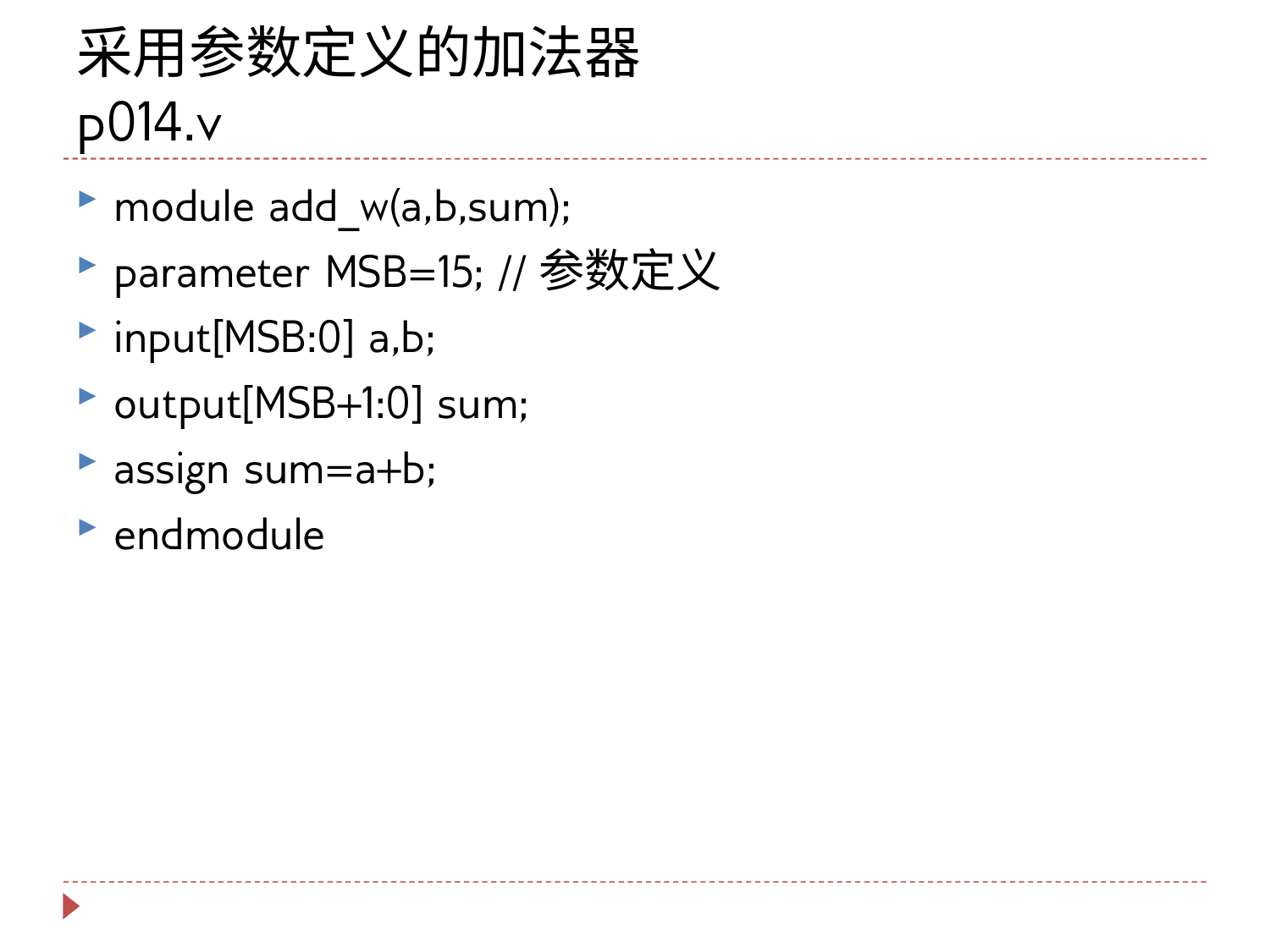

# 采用参数定义的加法器 p014.v
module add_w(a,b,sum);
parameter MSB=15; //参数定义
input[MSB:0] a,b;
output[MSB+1:0] sum;
assign sum=a+b;
endmodule